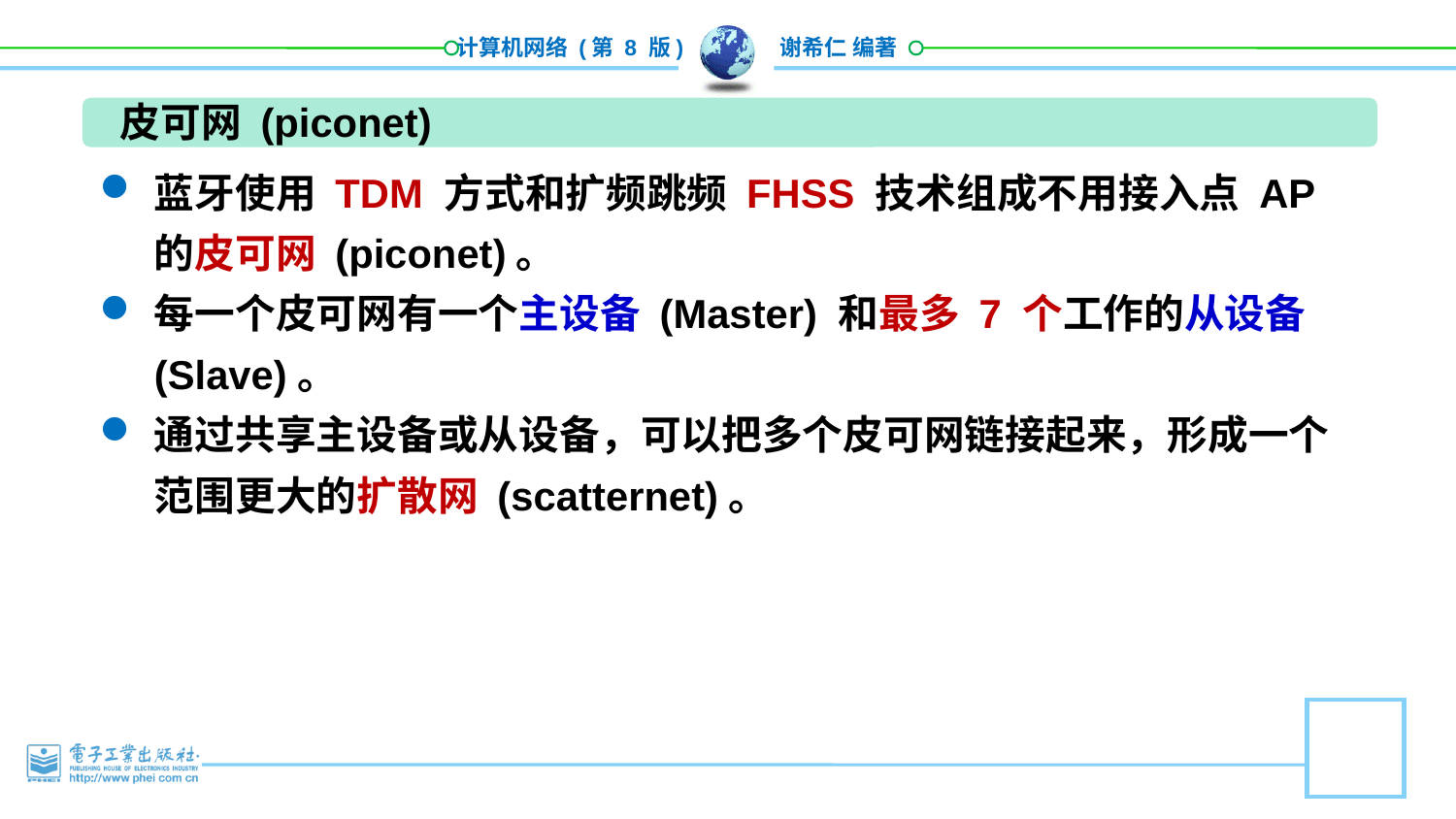

皮可网 (piconet)

蓝牙使用 TDM 方式和扩频跳频 FHSS 技术组成不用接入点 AP 的皮可网 (piconet)。
每一个皮可网有一个主设备 (Master) 和最多 7 个工作的从设备 (Slave)。
通过共享主设备或从设备，可以把多个皮可网链接起来，形成一个范围更大的扩散网 (scatternet)。